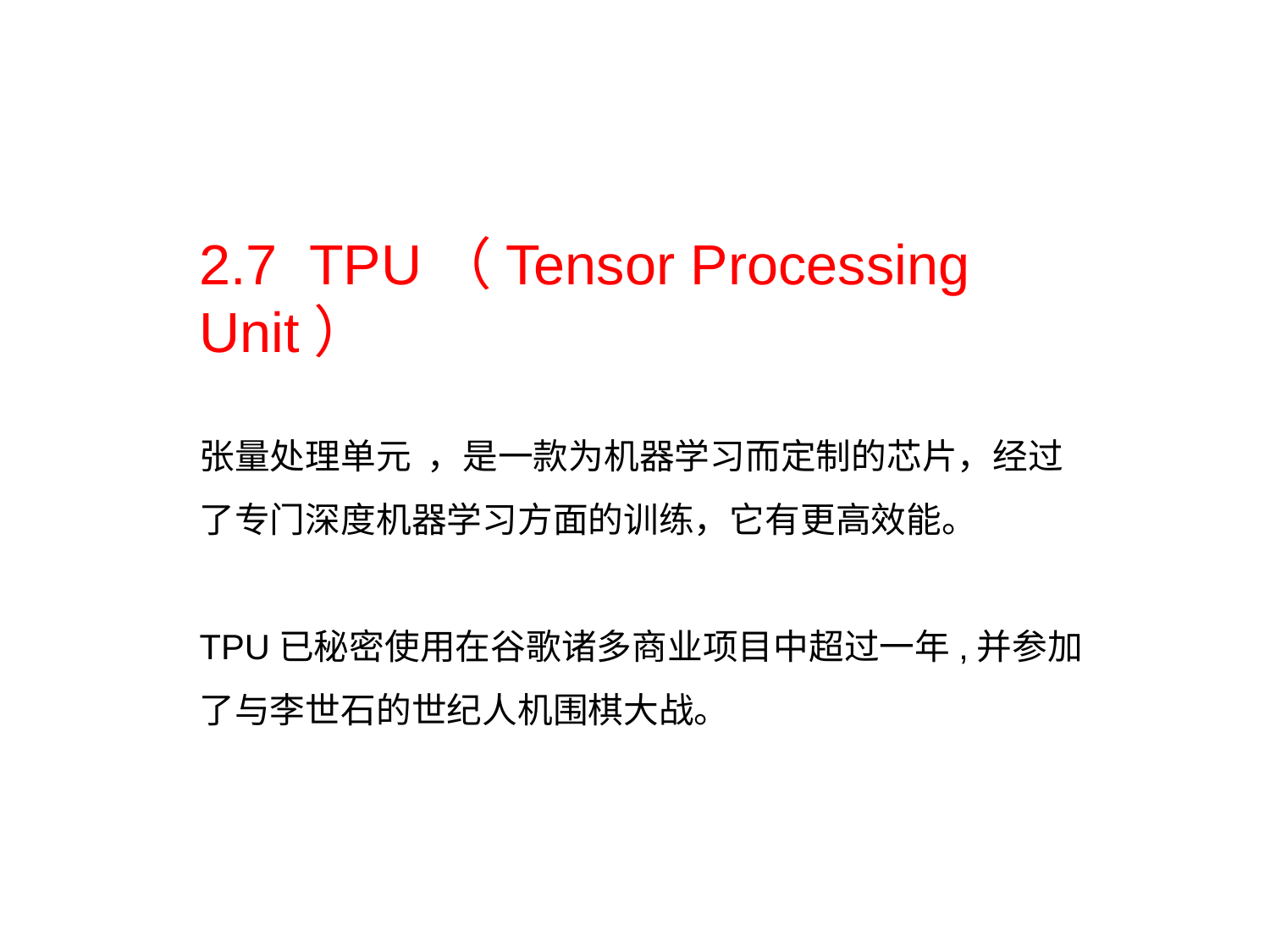

2.7  TPU（Tensor Processing Unit）

张量处理单元  ，是一款为机器学习而定制的芯片，经过了专门深度机器学习方面的训练，它有更高效能。

TPU已秘密使用在谷歌诸多商业项目中超过一年,并参加了与李世石的世纪人机围棋大战。